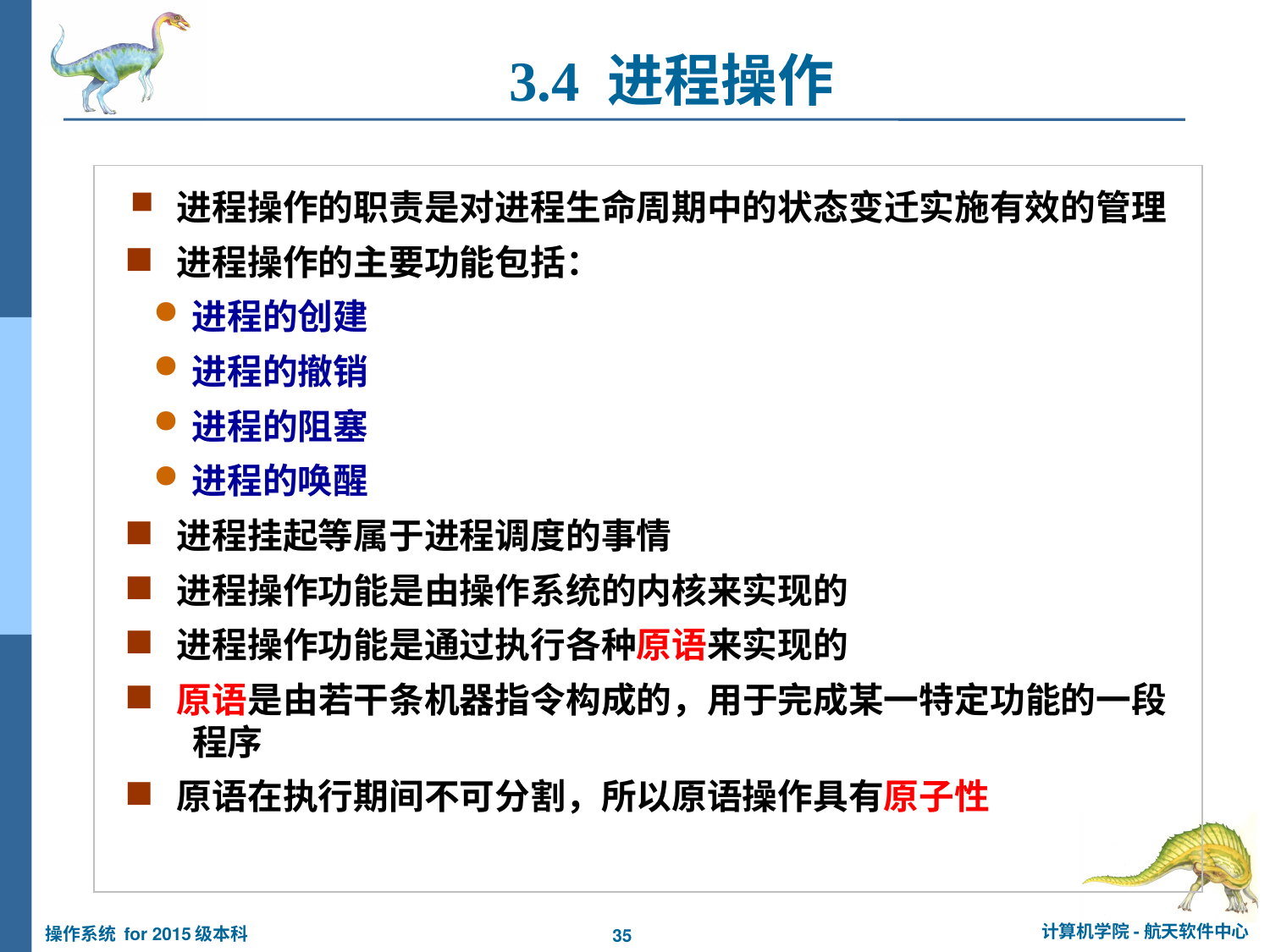

3.4 进程操作

 进程操作的职责是对进程生命周期中的状态变迁实施有效的管理
 进程操作的主要功能包括：
进程的创建
进程的撤销
进程的阻塞
进程的唤醒
 进程挂起等属于进程调度的事情
 进程操作功能是由操作系统的内核来实现的
 进程操作功能是通过执行各种原语来实现的
 原语是由若干条机器指令构成的，用于完成某一特定功能的一段
    程序
 原语在执行期间不可分割，所以原语操作具有原子性